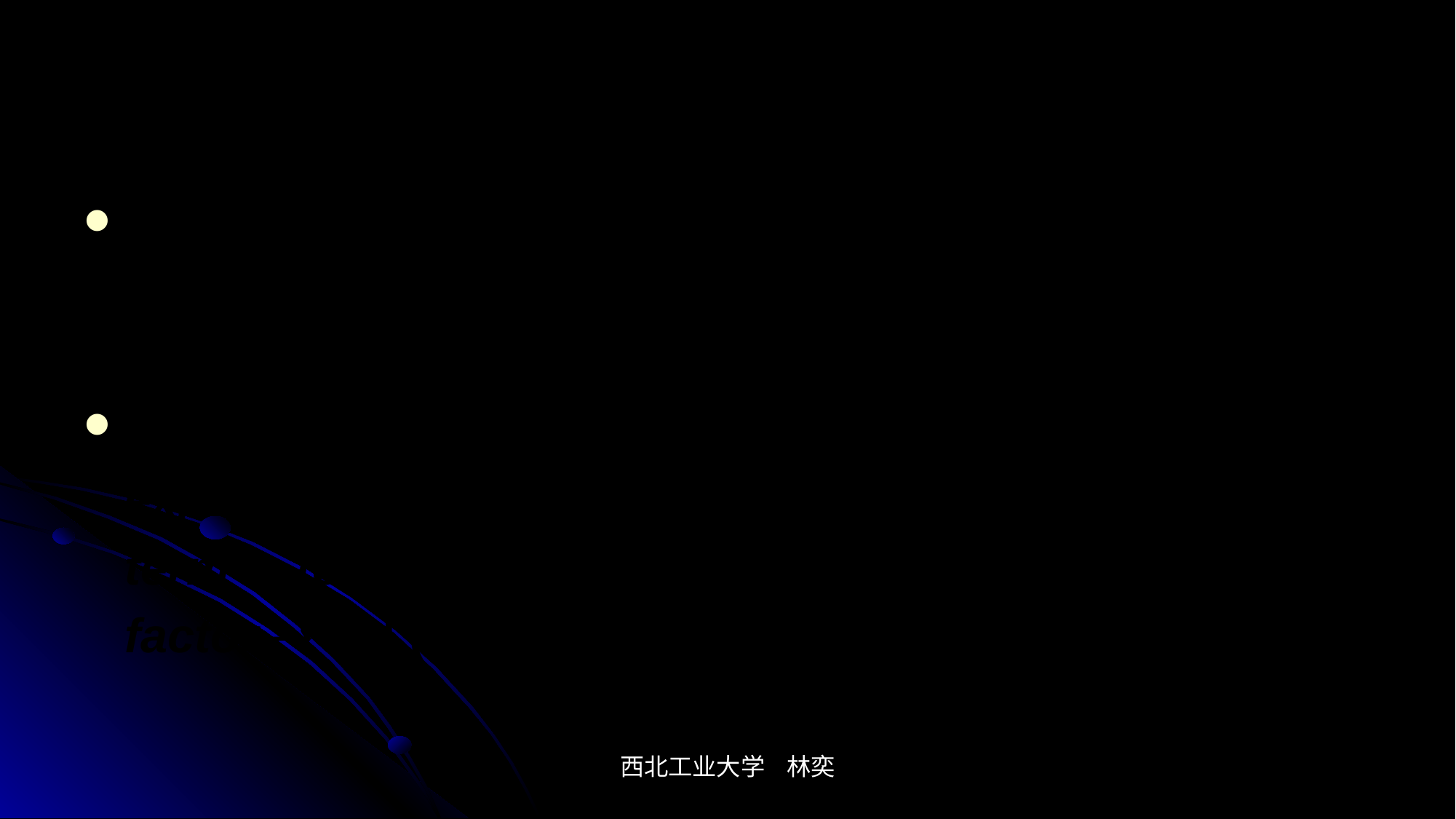

# 文法的层次性
用一种层次观点看待表达式
	id * id * (id+id) + id * id + id
	id * id * (id+id)
文法
	expr →  expr + term | term
	term → term * factor | factor
	factor → id | (expr)

西北工业大学    林奕
9